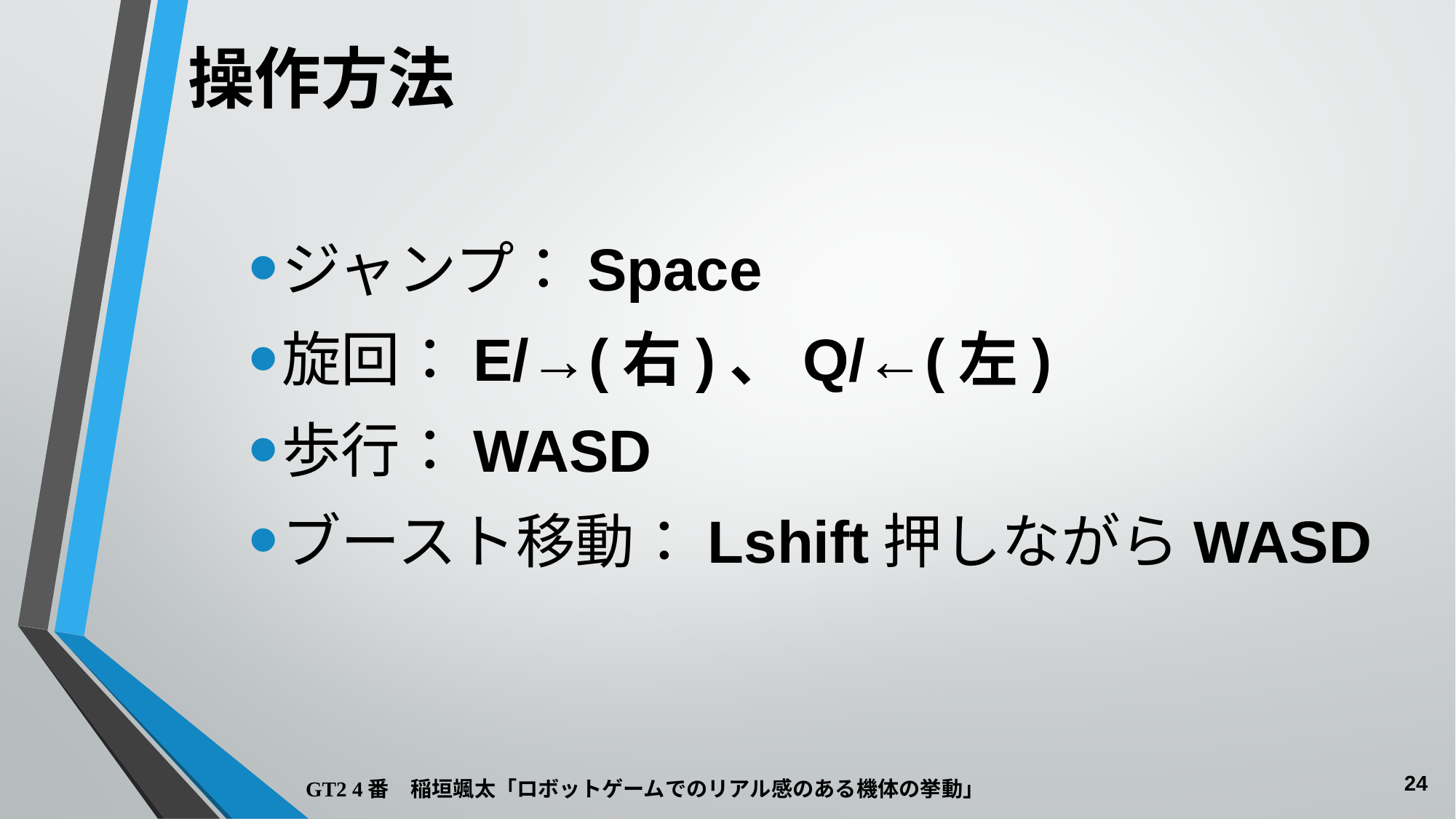

操作方法
ジャンプ：Space
旋回：E/→(右)、Q/←(左)
歩行：WASD
ブースト移動：Lshift押しながらWASD
24
GT2 4番　稲垣颯太「ロボットゲームでのリアル感のある機体の挙動」